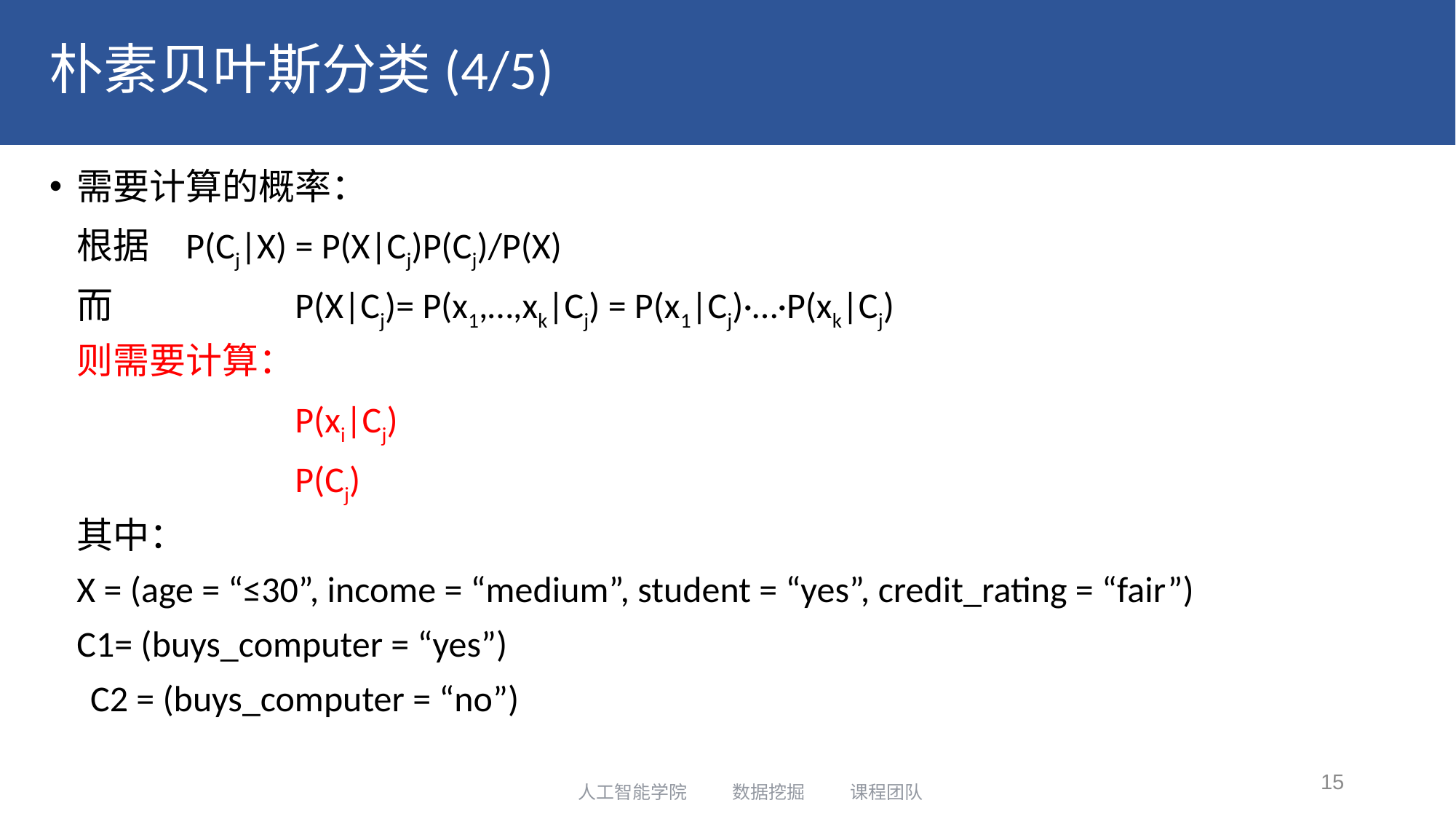

# 朴素贝叶斯分类(4/5)
需要计算的概率：
	根据	P(Cj|X) = P(X|Cj)P(Cj)/P(X)
	而		P(X|Cj)= P(x1,…,xk|Cj) = P(x1|Cj)·…·P(xk|Cj)
	则需要计算：
		 	P(xi|Cj)
			P(Cj)
	其中：
	X = (age = “≤30”, income = “medium”, student = “yes”, credit_rating = “fair”)
	C1= (buys_computer = “yes”)
     C2 = (buys_computer = “no”)
15
人工智能学院        数据挖掘        课程团队